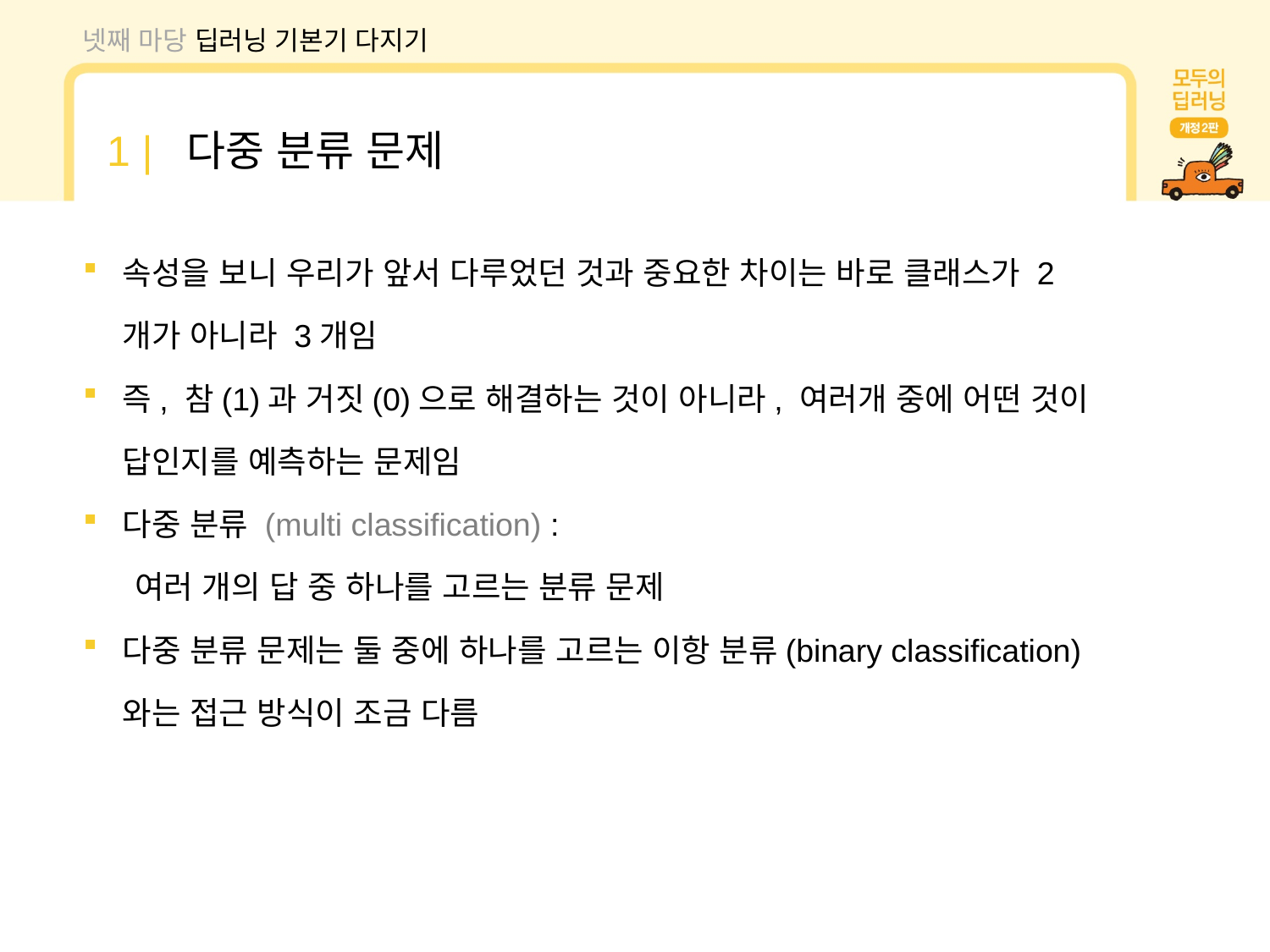

넷째 마당 딥러닝 기본기 다지기
1 |  다중 분류 문제
속성을 보니 우리가 앞서 다루었던 것과 중요한 차이는 바로 클래스가 2개가 아니라 3개임
즉, 참(1)과 거짓(0)으로 해결하는 것이 아니라, 여러개 중에 어떤 것이 답인지를 예측하는 문제임
다중 분류 (multi classification) :
     여러 개의 답 중 하나를 고르는 분류 문제
다중 분류 문제는 둘 중에 하나를 고르는 이항 분류(binary classification)와는 접근 방식이 조금 다름